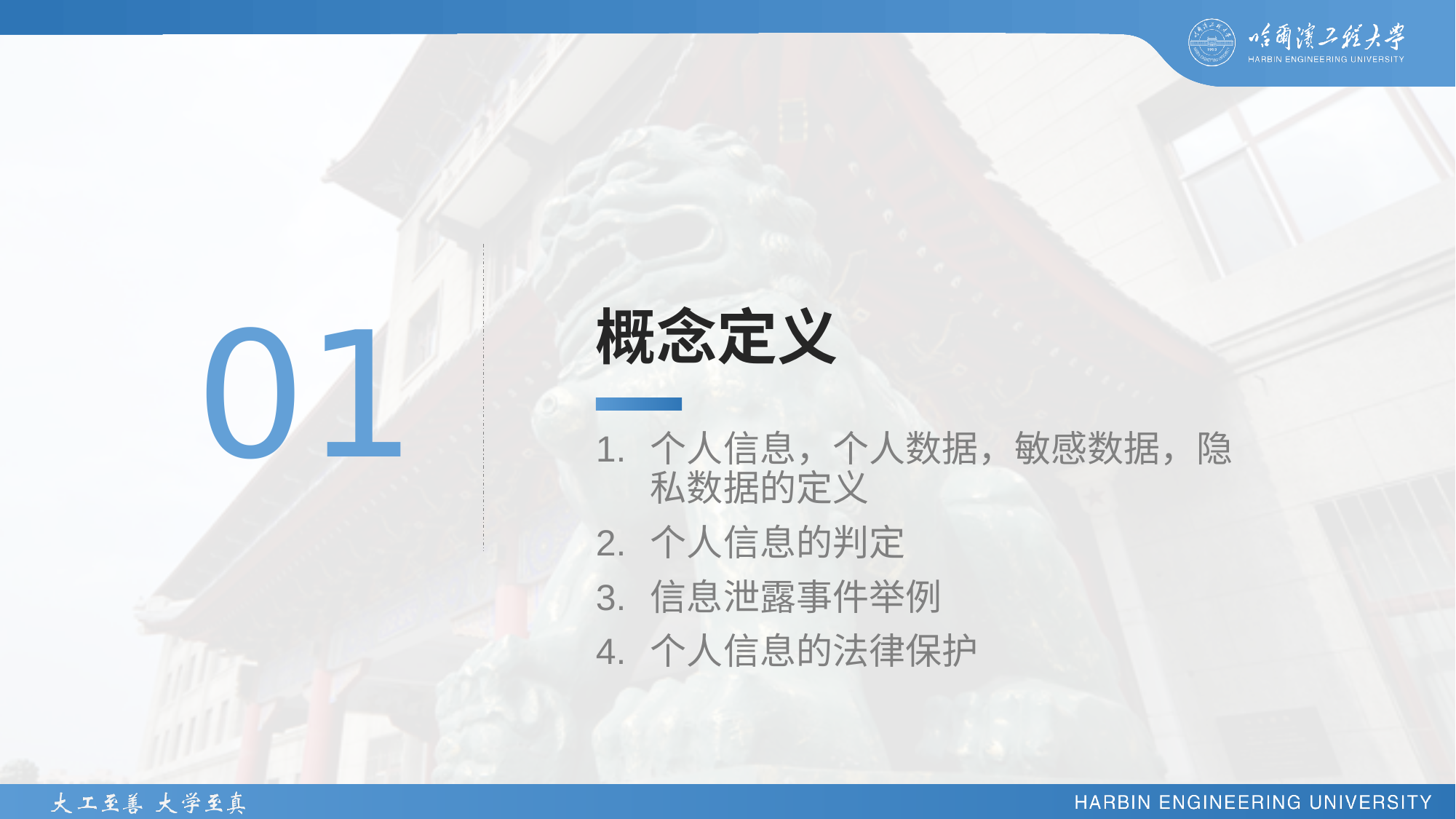

01
概念定义
个人信息，个人数据，敏感数据，隐私数据的定义
个人信息的判定
信息泄露事件举例
个人信息的法律保护